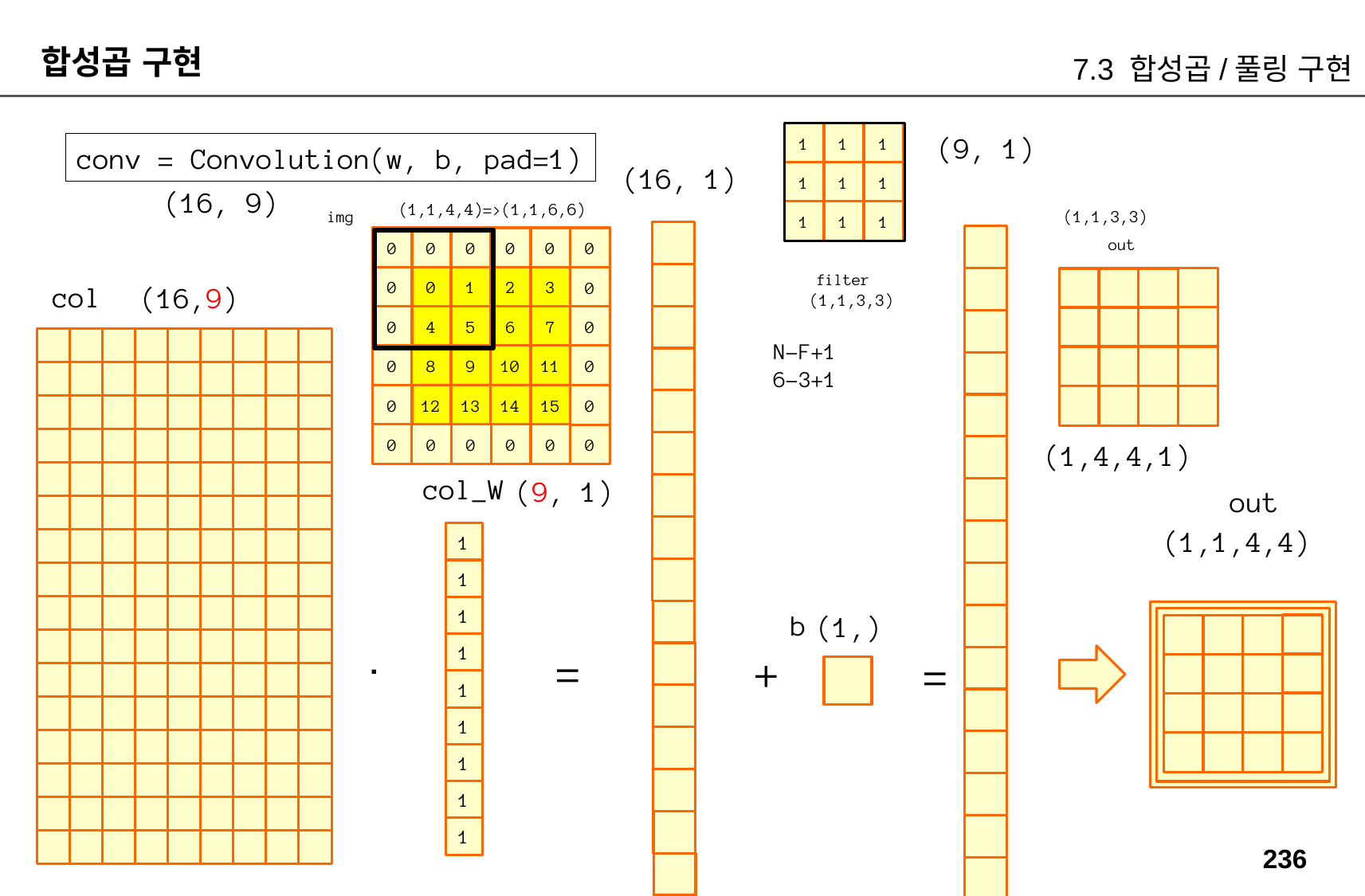

합성곱 구현
7.3 합성곱/풀링 구현
1
1
1
(9, 1)

conv = Convolution(w, b, pad=1)
(16, 1)
1
1
1
(16, 9)
(1,1,4,4)=>(1,1,6,6)
(1,1,3,3)
img
1
1
1

0
0
0
0
0
0
out

filter

0
0
1
2
3
0

col
(16,9)
(1,1,3,3)

0
4
5
6
7
0

N-F+1
6-3+1
0
8
9
10
11
0

0
12
13
14
15
0

0
0
0
0
0
0

(1,4,4,1)

col_W
(9, 1)

out

(1,1,4,4)

1
1
1
1
1
1
1
1
1

b
(1,)

.

=
+
=